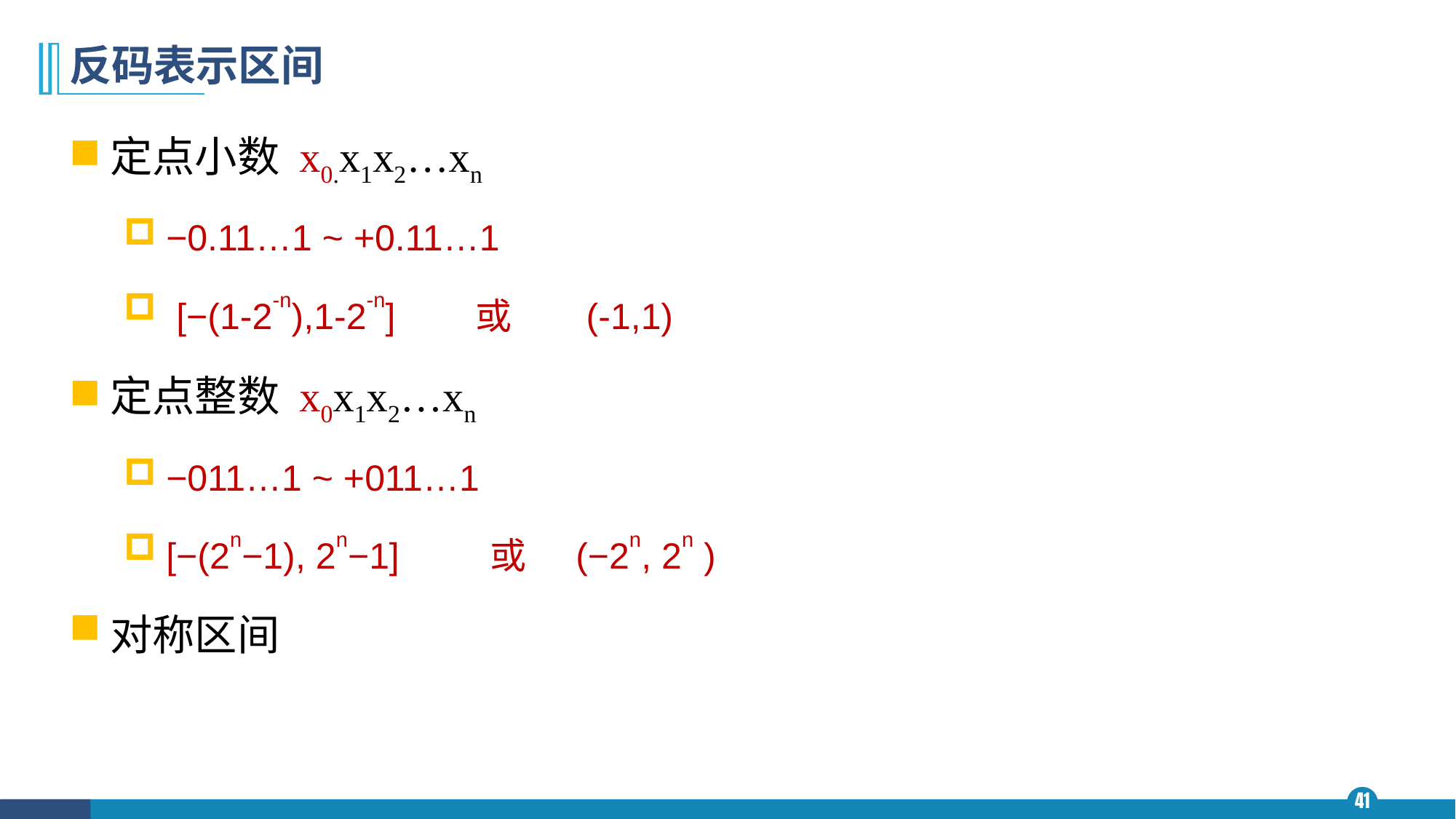

# 反码表示区间
定点小数 x0.x1x2…xn
−0.11…1 ~ +0.11…1
 [−(1-2-n),1-2-n]       或        (-1,1)
定点整数 x0x1x2…xn
−011…1 ~ +011…1
[−(2n−1), 2n−1]        或     (−2n, 2n )
对称区间